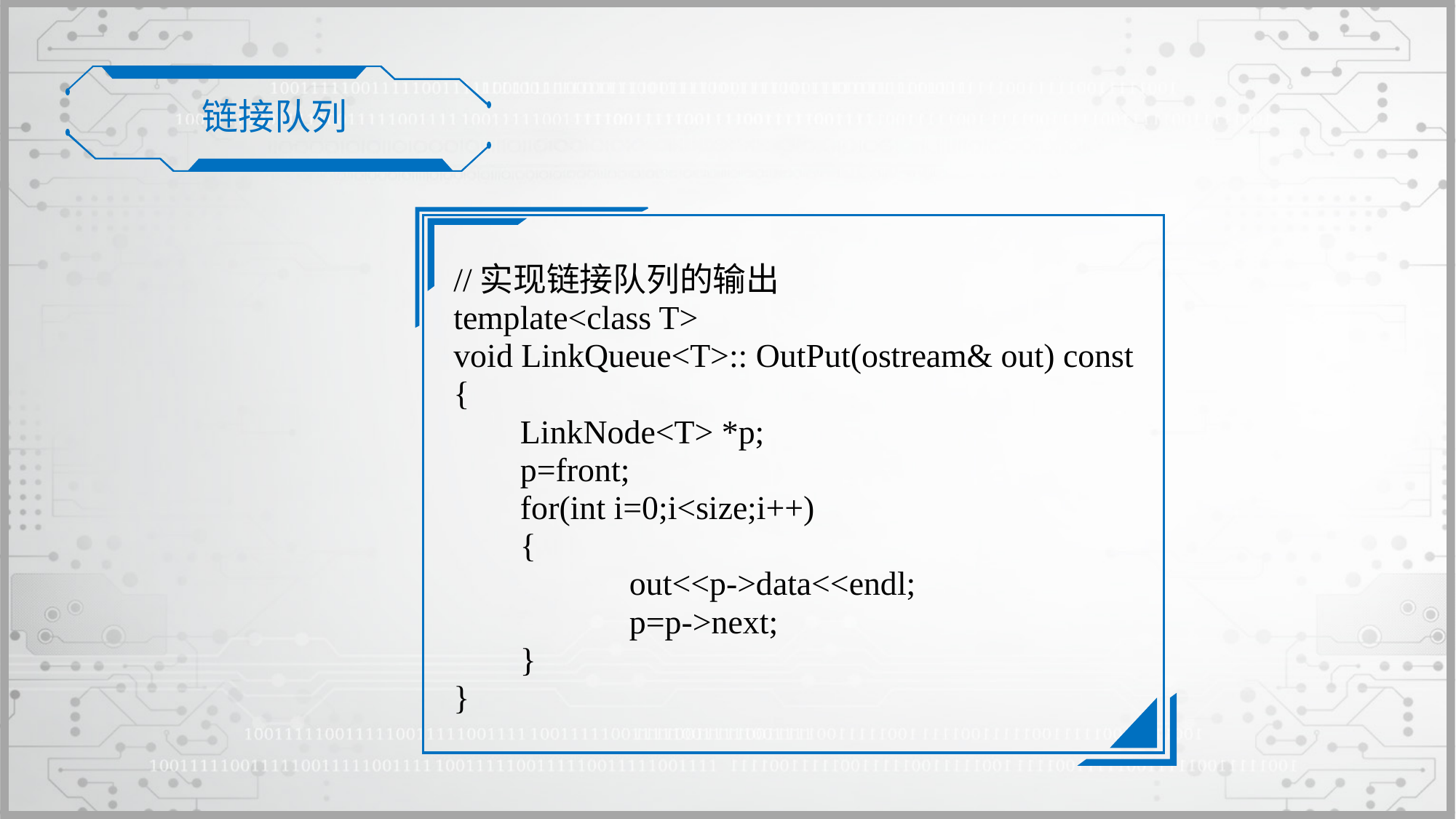

链接队列

//实现链接队列的输出
template<class T>
void LinkQueue<T>:: OutPut(ostream& out) const
{
	LinkNode<T> *p;
	p=front;
	for(int i=0;i<size;i++)
	{
		out<<p->data<<endl;
		p=p->next;
	}
}